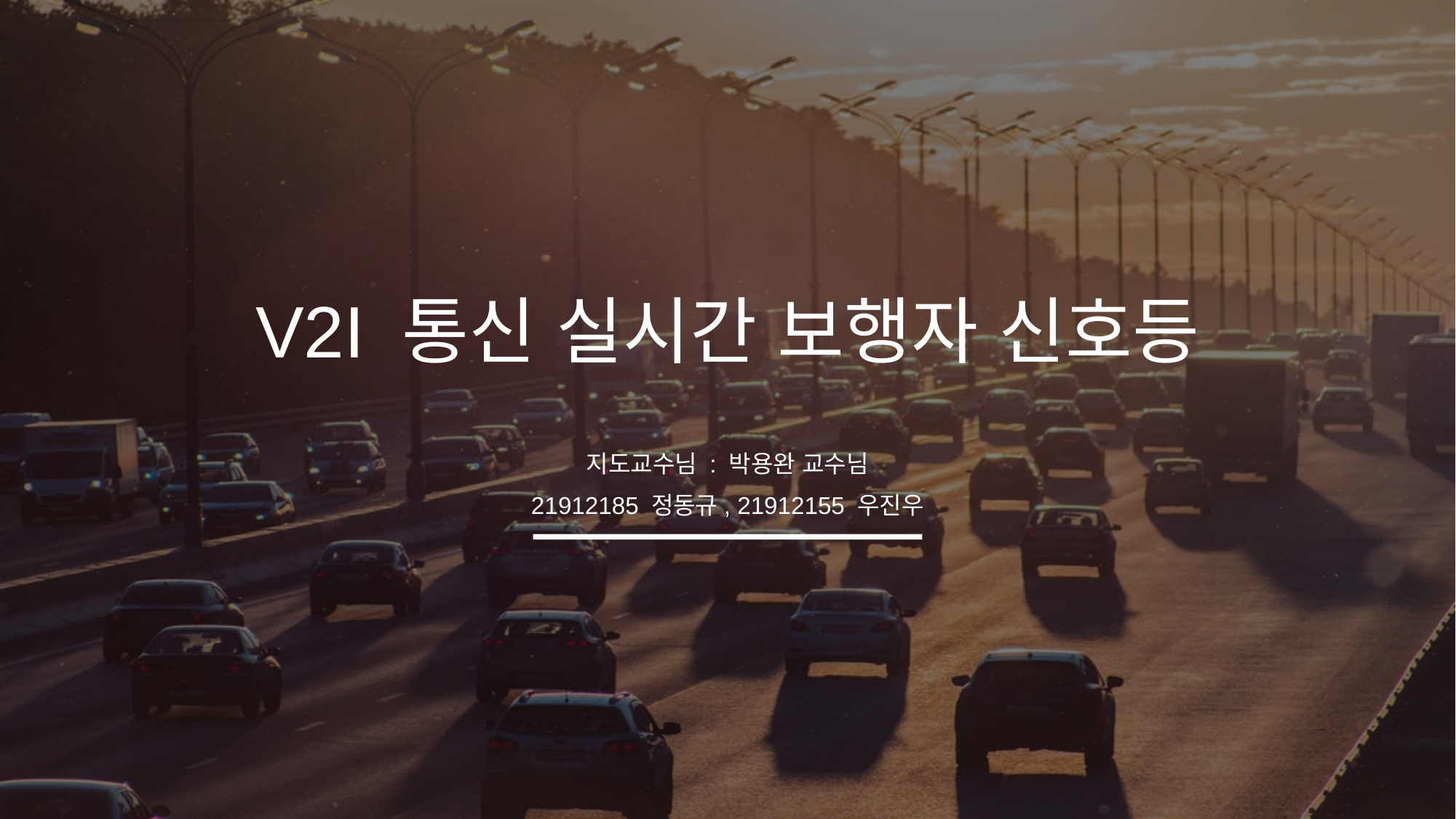

# V2I 통신 실시간 보행자 신호등
지도교수님 : 박용완 교수님
21912185 정동규, 21912155 우진우